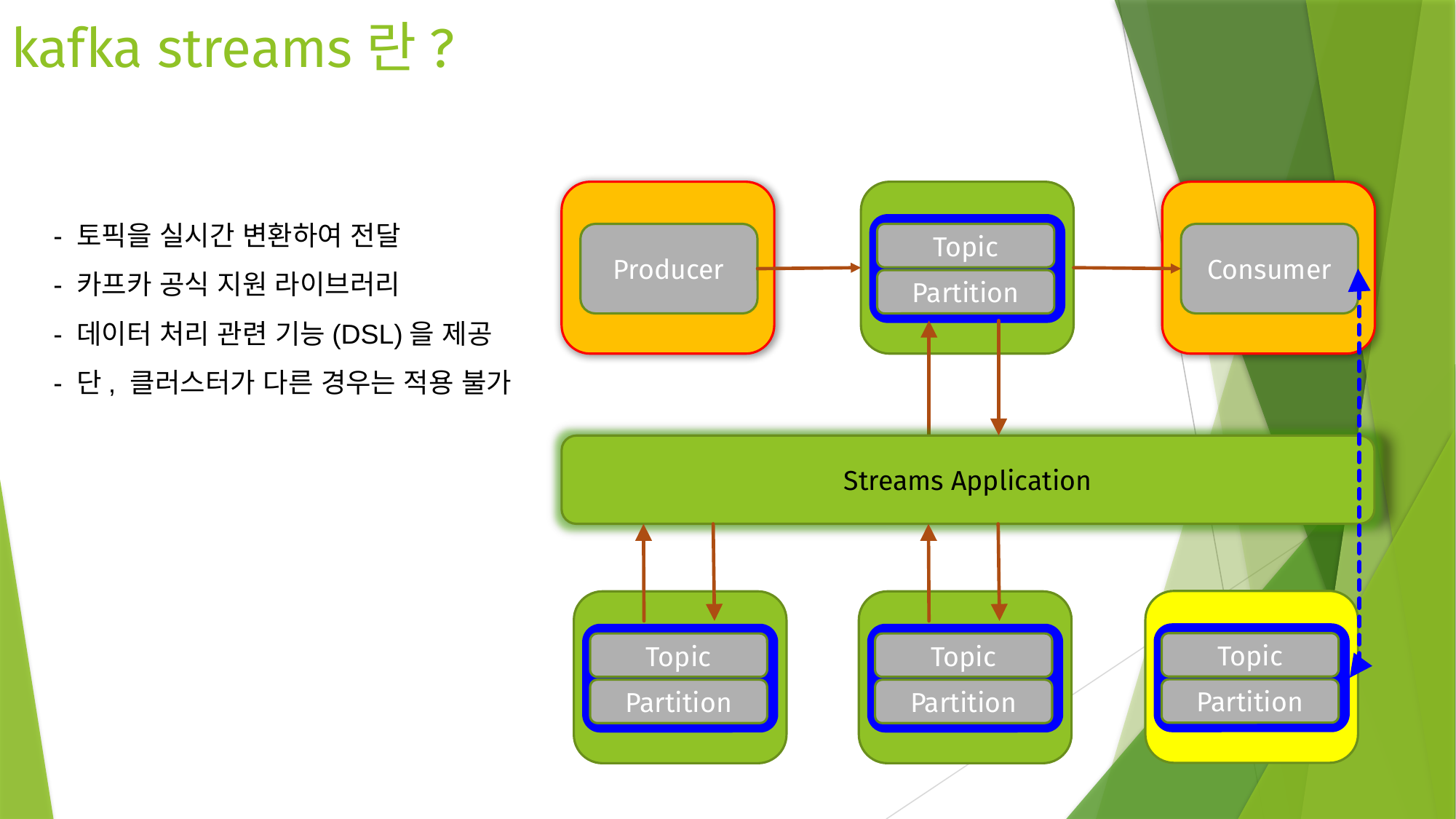

# kafka streams란?

- 토픽을 실시간 변환하여 전달
- 카프카 공식 지원 라이브러리
- 데이터 처리 관련 기능(DSL)을 제공
- 단, 클러스터가 다른 경우는 적용 불가

Topic
Partition
Producer
Consumer
Streams Application

Topic
Partition

Topic
Partition

Topic
Partition